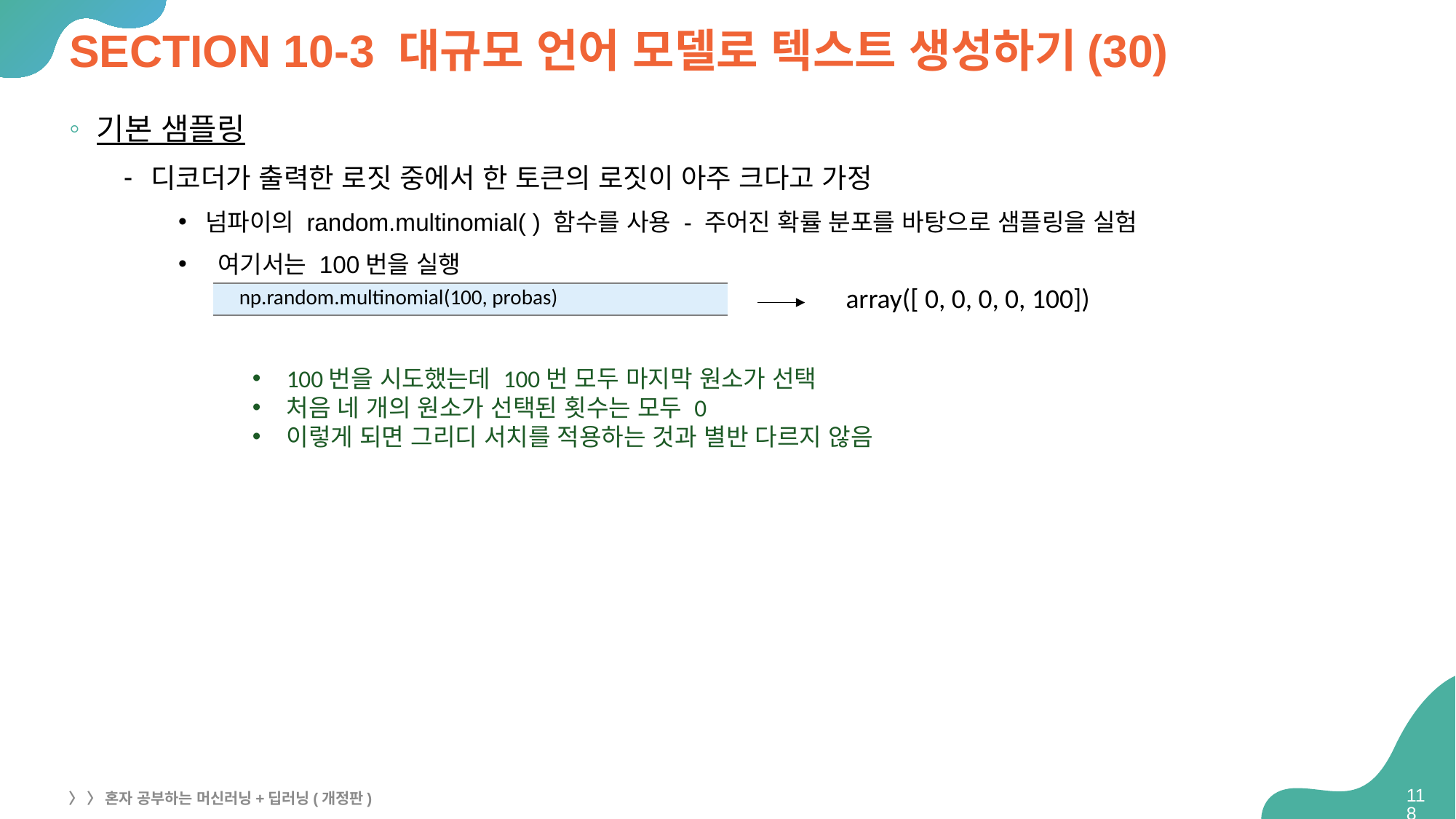

# SECTION 10-3 대규모 언어 모델로 텍스트 생성하기(30)
기본 샘플링
디코더가 출력한 로짓 중에서 한 토큰의 로짓이 아주 크다고 가정
넘파이의 random.multinomial( ) 함수를 사용 - 주어진 확률 분포를 바탕으로 샘플링을 실험
 여기서는 100번을 실행
array([ 0, 0, 0, 0, 100])
| np.random.multinomial(100, probas) |
| --- |
100번을 시도했는데 100번 모두 마지막 원소가 선택
처음 네 개의 원소가 선택된 횟수는 모두 0
이렇게 되면 그리디 서치를 적용하는 것과 별반 다르지 않음
118
〉 〉 혼자 공부하는 머신러닝+딥러닝(개정판)